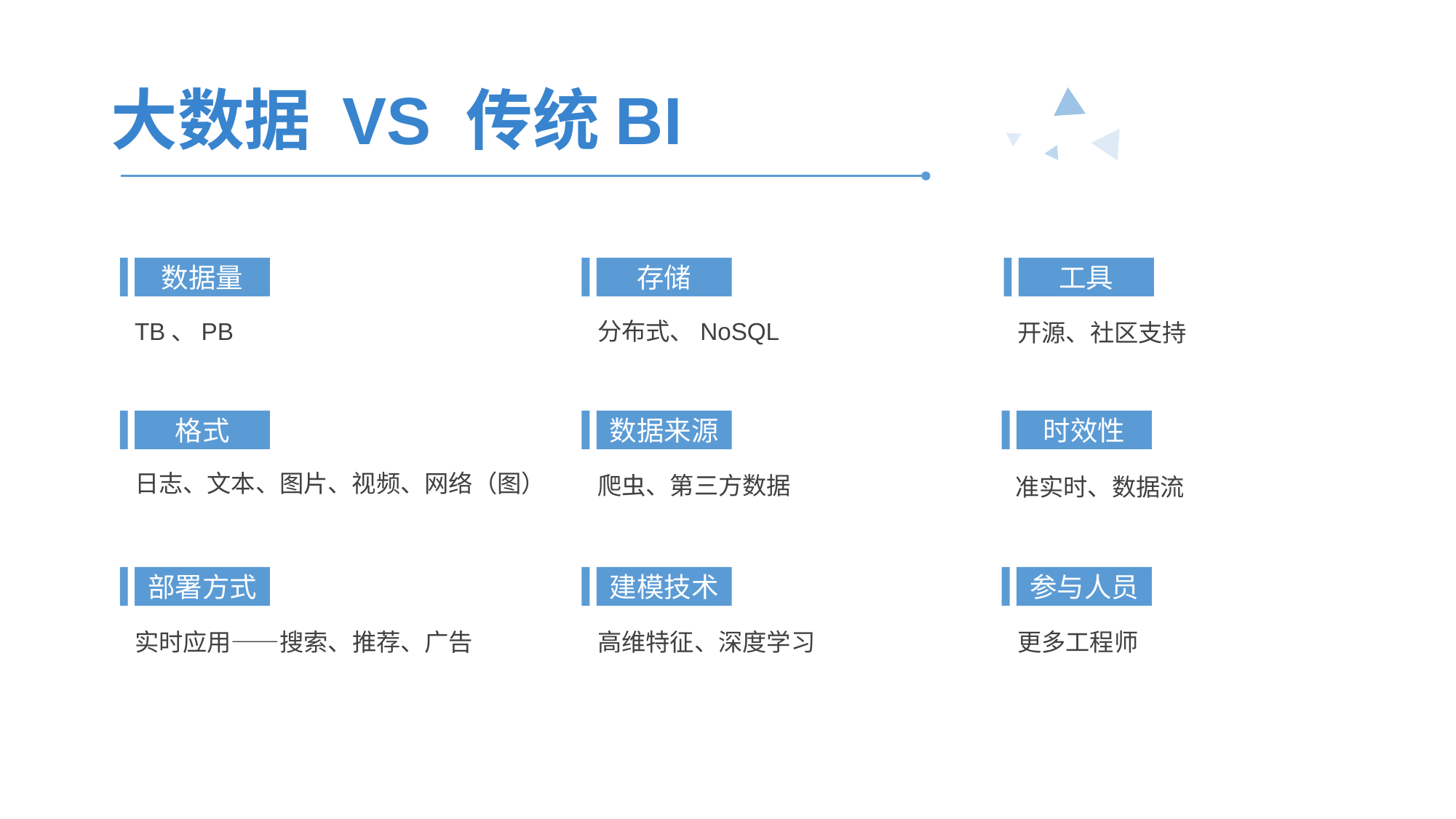

# 大数据 VS 传统BI

数据量

存储

工具
TB、PB
分布式、NoSQL
开源、社区支持

格式

数据来源

时效性
日志、文本、图片、视频、网络（图）
爬虫、第三方数据
准实时、数据流

部署方式

建模技术

参与人员
实时应用——搜索、推荐、广告
高维特征、深度学习
更多工程师